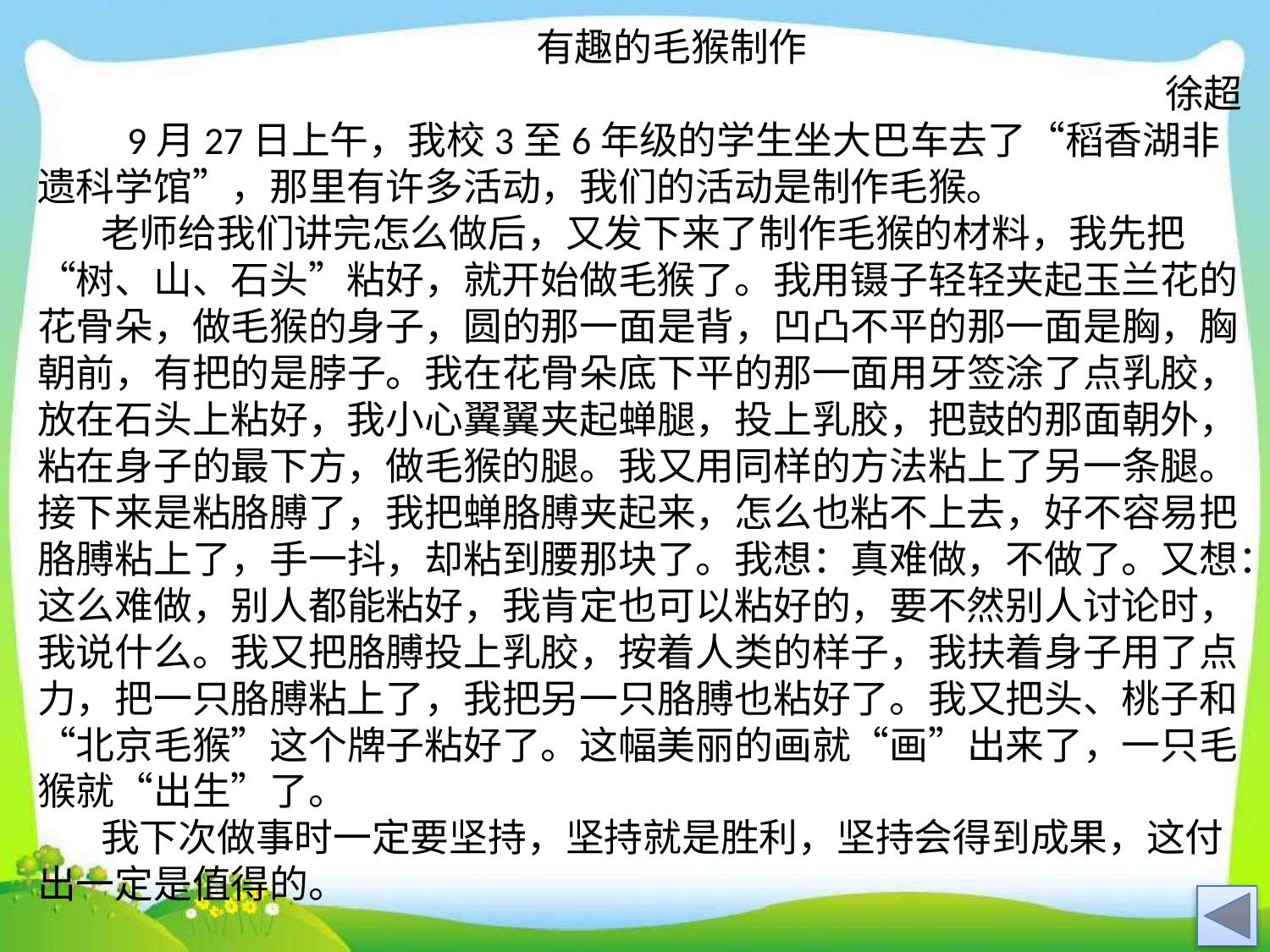

有趣的毛猴制作
徐超
   9月27日上午，我校3至6年级的学生坐大巴车去了“稻香湖非遗科学馆”，那里有许多活动，我们的活动是制作毛猴。
老师给我们讲完怎么做后，又发下来了制作毛猴的材料，我先把“树、山、石头”粘好，就开始做毛猴了。我用镊子轻轻夹起玉兰花的花骨朵，做毛猴的身子，圆的那一面是背，凹凸不平的那一面是胸，胸朝前，有把的是脖子。我在花骨朵底下平的那一面用牙签涂了点乳胶，放在石头上粘好，我小心翼翼夹起蝉腿，投上乳胶，把鼓的那面朝外，粘在身子的最下方，做毛猴的腿。我又用同样的方法粘上了另一条腿。接下来是粘胳膊了，我把蝉胳膊夹起来，怎么也粘不上去，好不容易把胳膊粘上了，手一抖，却粘到腰那块了。我想：真难做，不做了。又想：这么难做，别人都能粘好，我肯定也可以粘好的，要不然别人讨论时，我说什么。我又把胳膊投上乳胶，按着人类的样子，我扶着身子用了点力，把一只胳膊粘上了，我把另一只胳膊也粘好了。我又把头、桃子和“北京毛猴”这个牌子粘好了。这幅美丽的画就“画”出来了，一只毛猴就“出生”了。
我下次做事时一定要坚持，坚持就是胜利，坚持会得到成果，这付出一定是值得的。